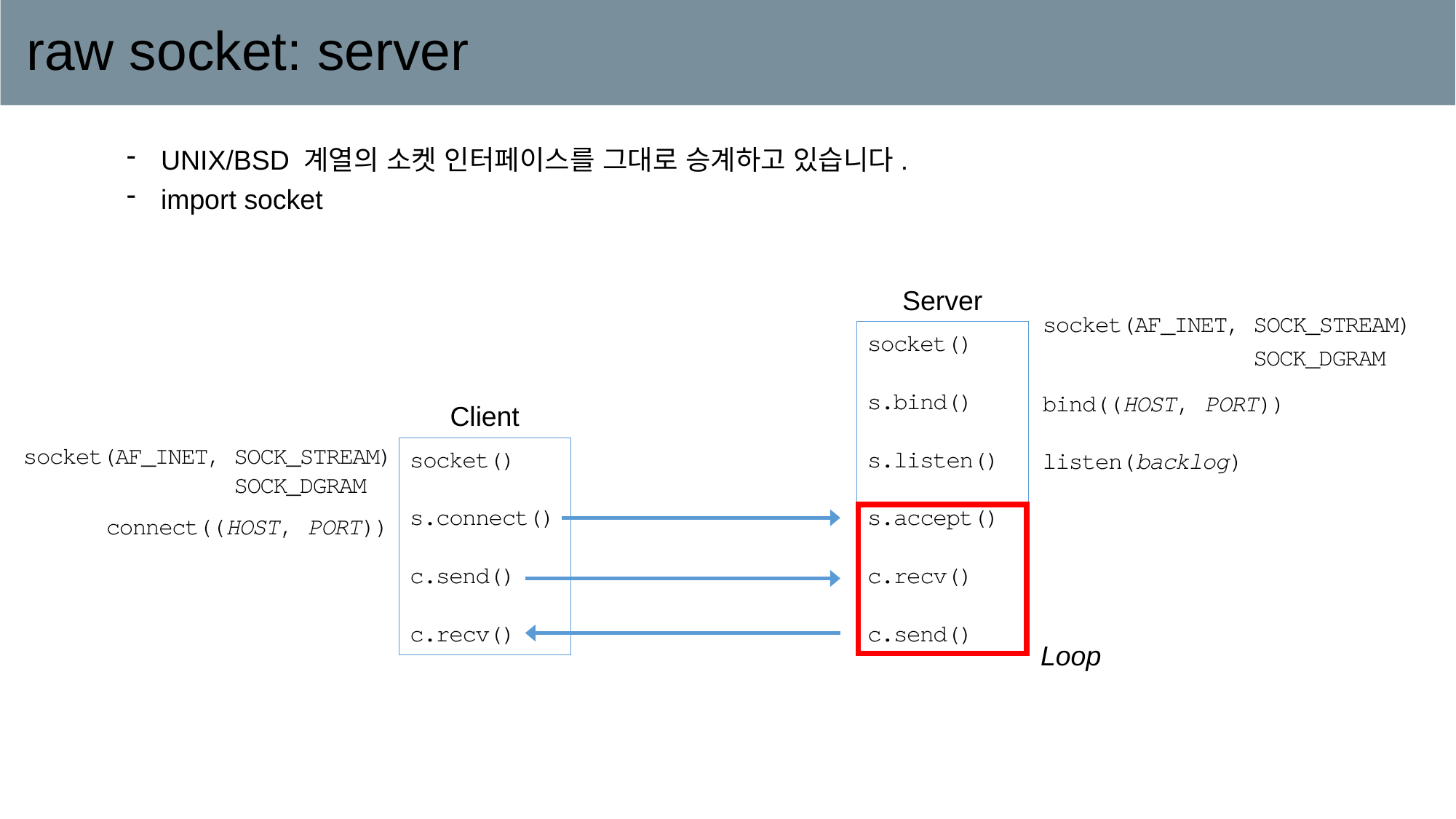

# raw socket: server
UNIX/BSD 계열의 소켓 인터페이스를 그대로 승계하고 있습니다.
import socket
Server
socket(AF_INET, SOCK_STREAM)
socket()

s.bind()

s.listen()

s.accept()

c.recv()

c.send()
SOCK_DGRAM
bind((HOST, PORT))
Client
socket(AF_INET, SOCK_STREAM)
listen(backlog)
socket()

s.connect()

c.send()

c.recv()
SOCK_DGRAM
connect((HOST, PORT))

Loop